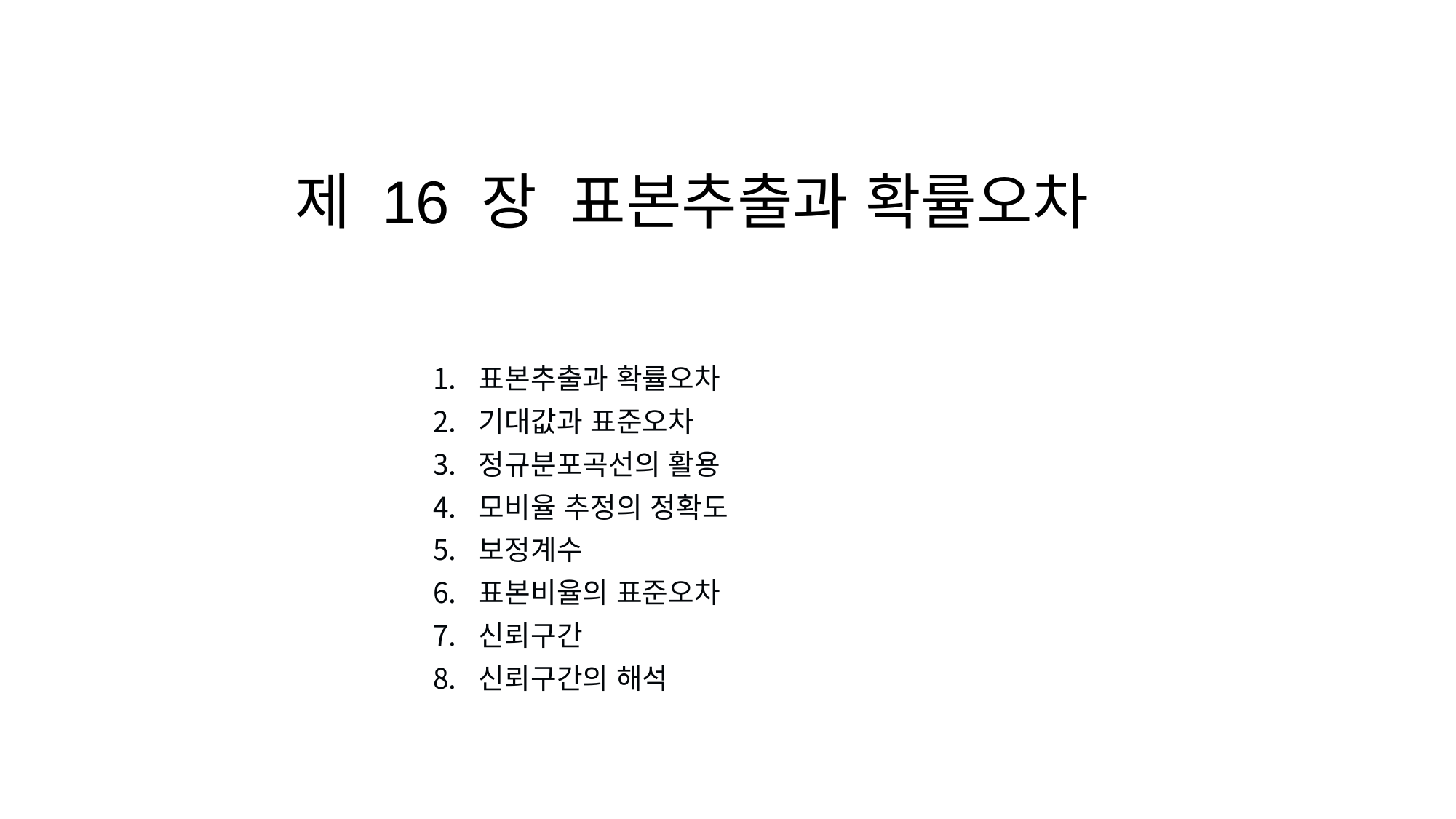

# 제 16 장  표본추출과 확률오차
표본추출과 확률오차
기대값과 표준오차
정규분포곡선의 활용
모비율 추정의 정확도
보정계수
표본비율의 표준오차
신뢰구간
신뢰구간의 해석